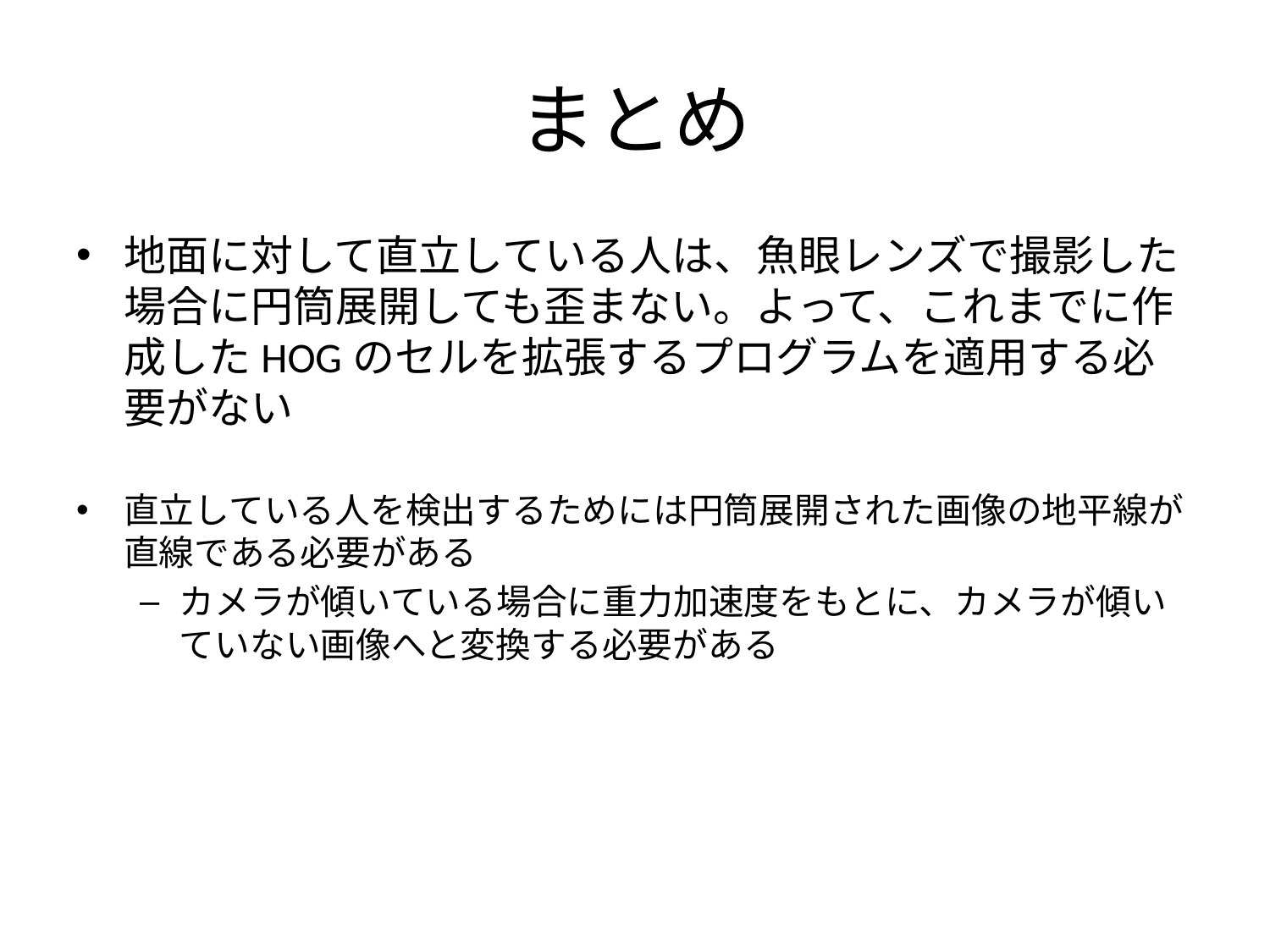

# まとめ
地面に対して直立している人は、魚眼レンズで撮影した場合に円筒展開しても歪まない。よって、これまでに作成したHOGのセルを拡張するプログラムを適用する必要がない

直立している人を検出するためには円筒展開された画像の地平線が直線である必要がある
カメラが傾いている場合に重力加速度をもとに、カメラが傾いていない画像へと変換する必要がある